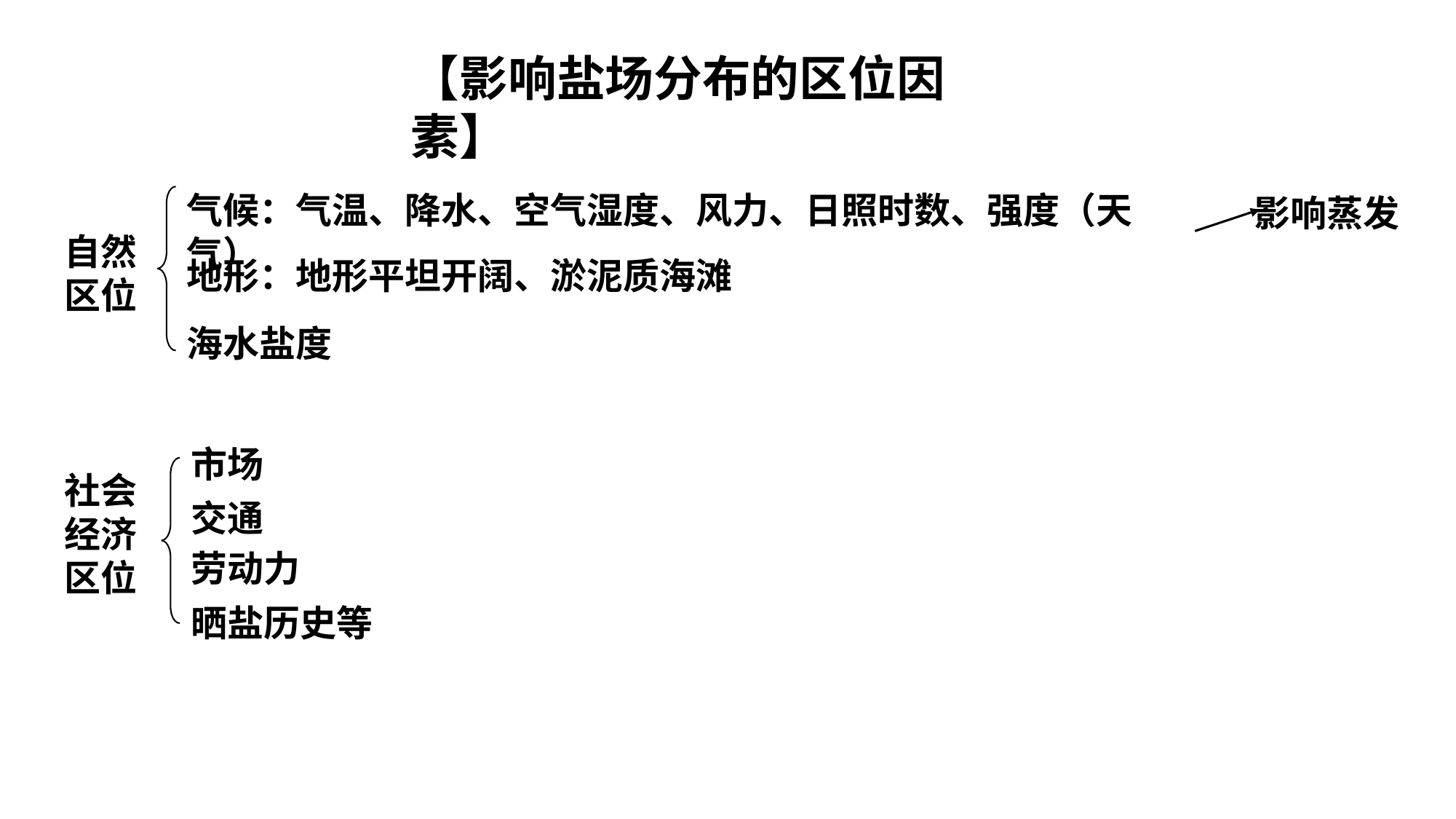

【影响盐场分布的区位因素】
气候：气温、降水、空气湿度、风力、日照时数、强度（天气）
影响蒸发

自然区位
地形：地形平坦开阔、淤泥质海滩
海水盐度
市场

社会经济区位
交通
劳动力
晒盐历史等